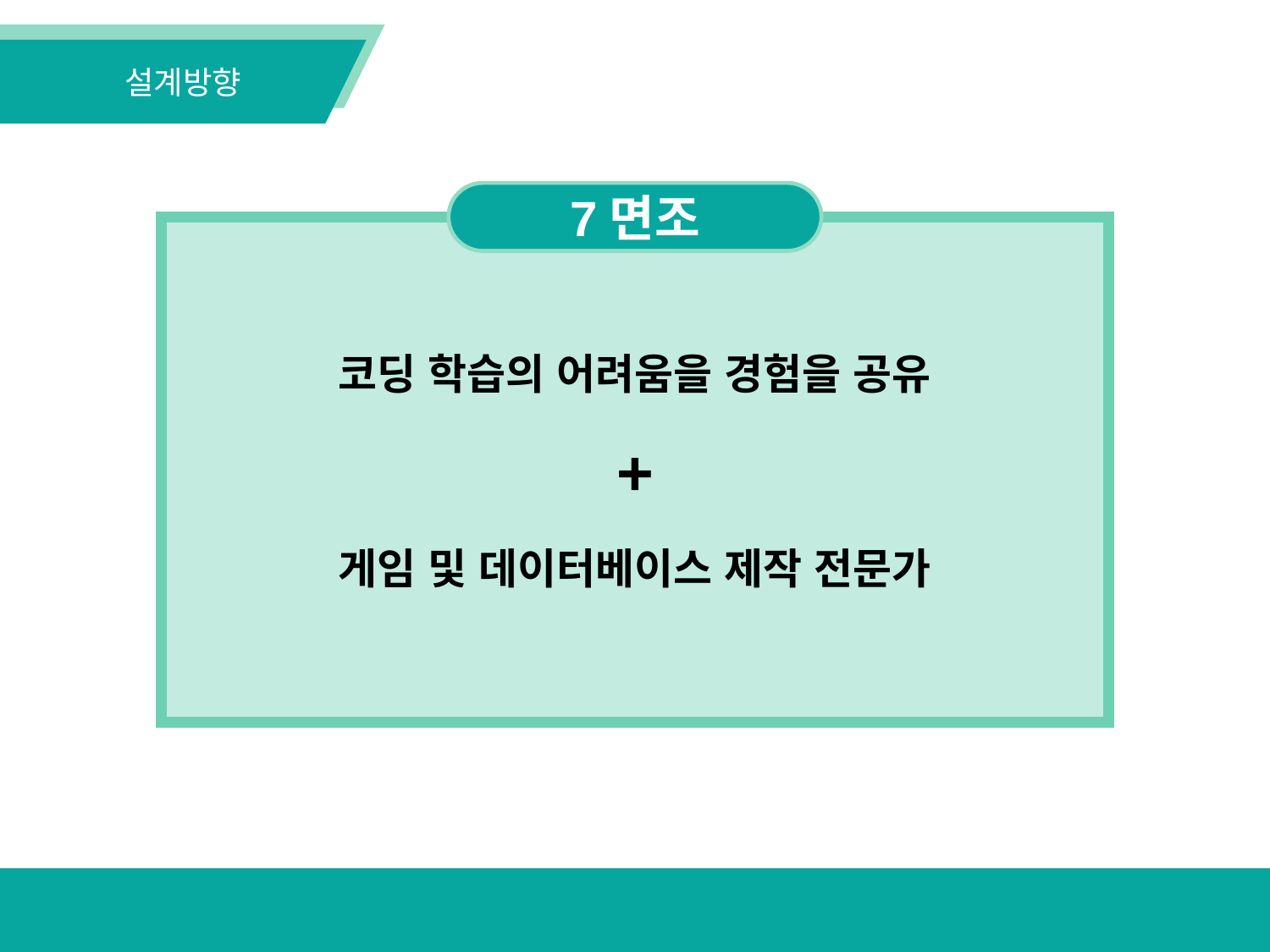

설계방향
7면조
코딩 학습의 어려움을 경험을 공유

+

게임 및 데이터베이스 제작 전문가